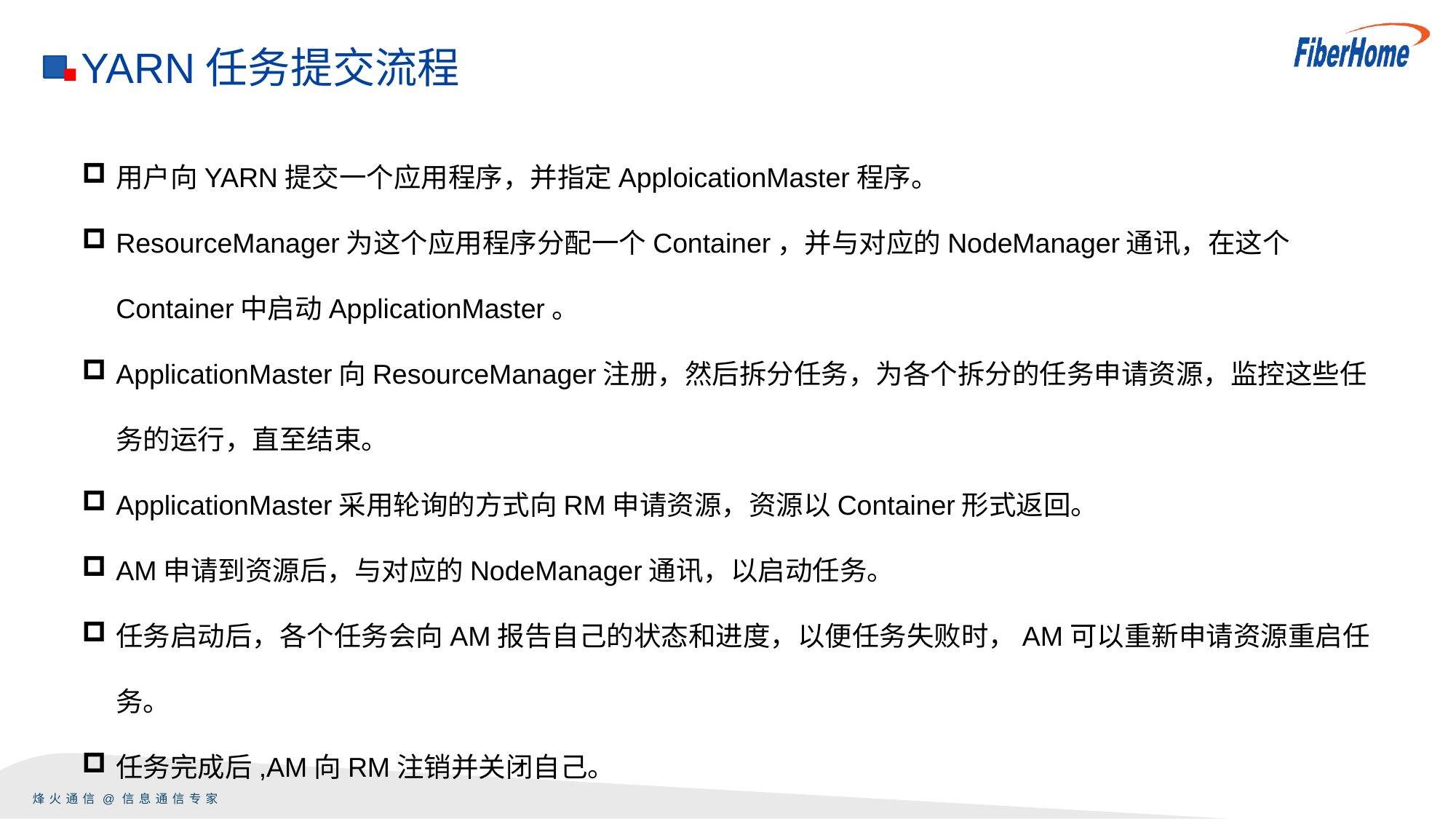

YARN任务提交流程
用户向YARN提交一个应用程序，并指定ApploicationMaster程序。
ResourceManager为这个应用程序分配一个Container，并与对应的NodeManager通讯，在这个Container中启动ApplicationMaster。
ApplicationMaster向ResourceManager注册，然后拆分任务，为各个拆分的任务申请资源，监控这些任务的运行，直至结束。
ApplicationMaster采用轮询的方式向RM申请资源，资源以Container形式返回。
AM申请到资源后，与对应的NodeManager通讯，以启动任务。
任务启动后，各个任务会向AM报告自己的状态和进度，以便任务失败时，AM可以重新申请资源重启任务。
任务完成后,AM向RM注销并关闭自己。